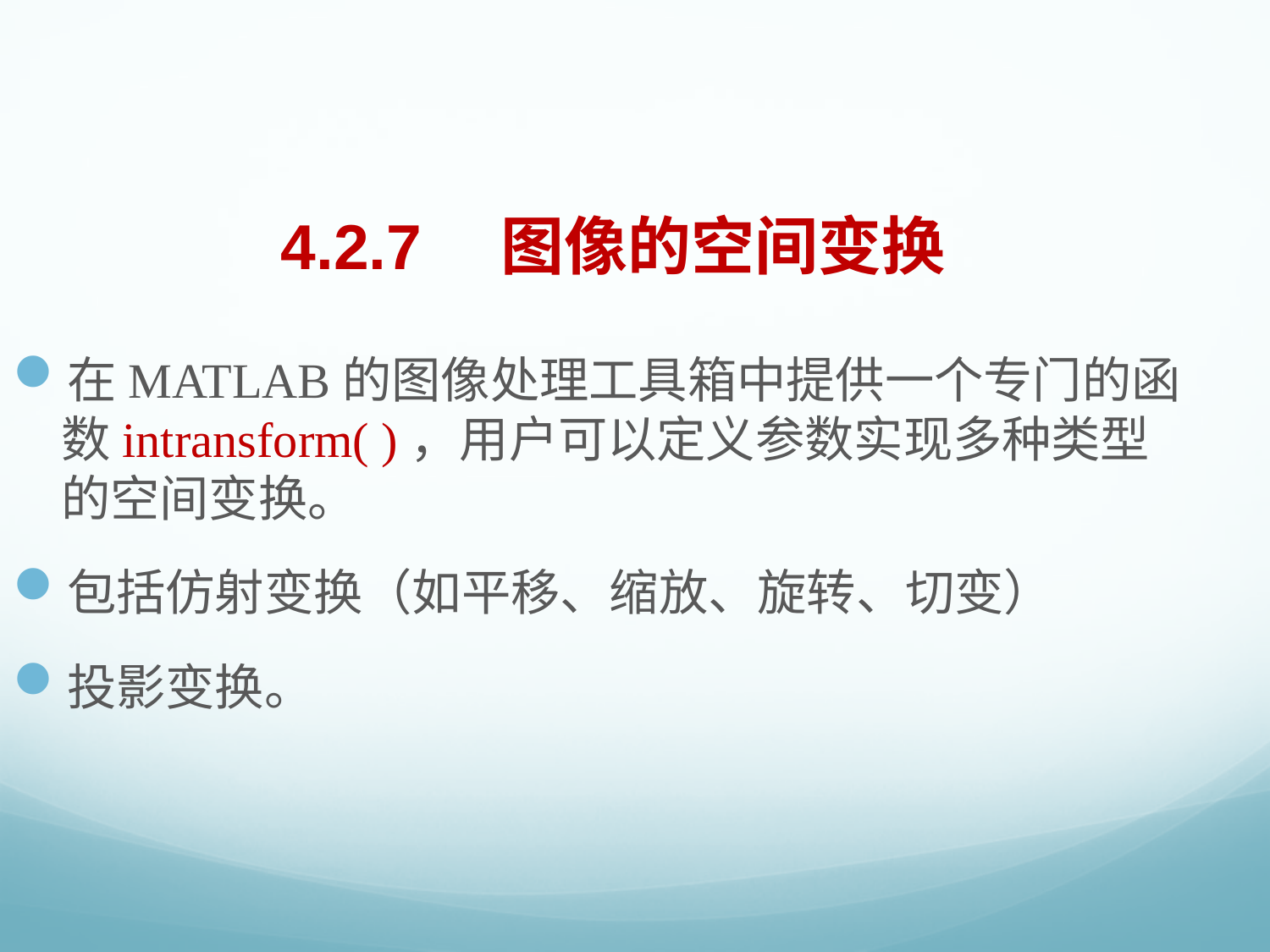

4.2.7　图像的空间变换
在MATLAB的图像处理工具箱中提供一个专门的函数intransform( )，用户可以定义参数实现多种类型的空间变换。
包括仿射变换（如平移、缩放、旋转、切变）
投影变换。